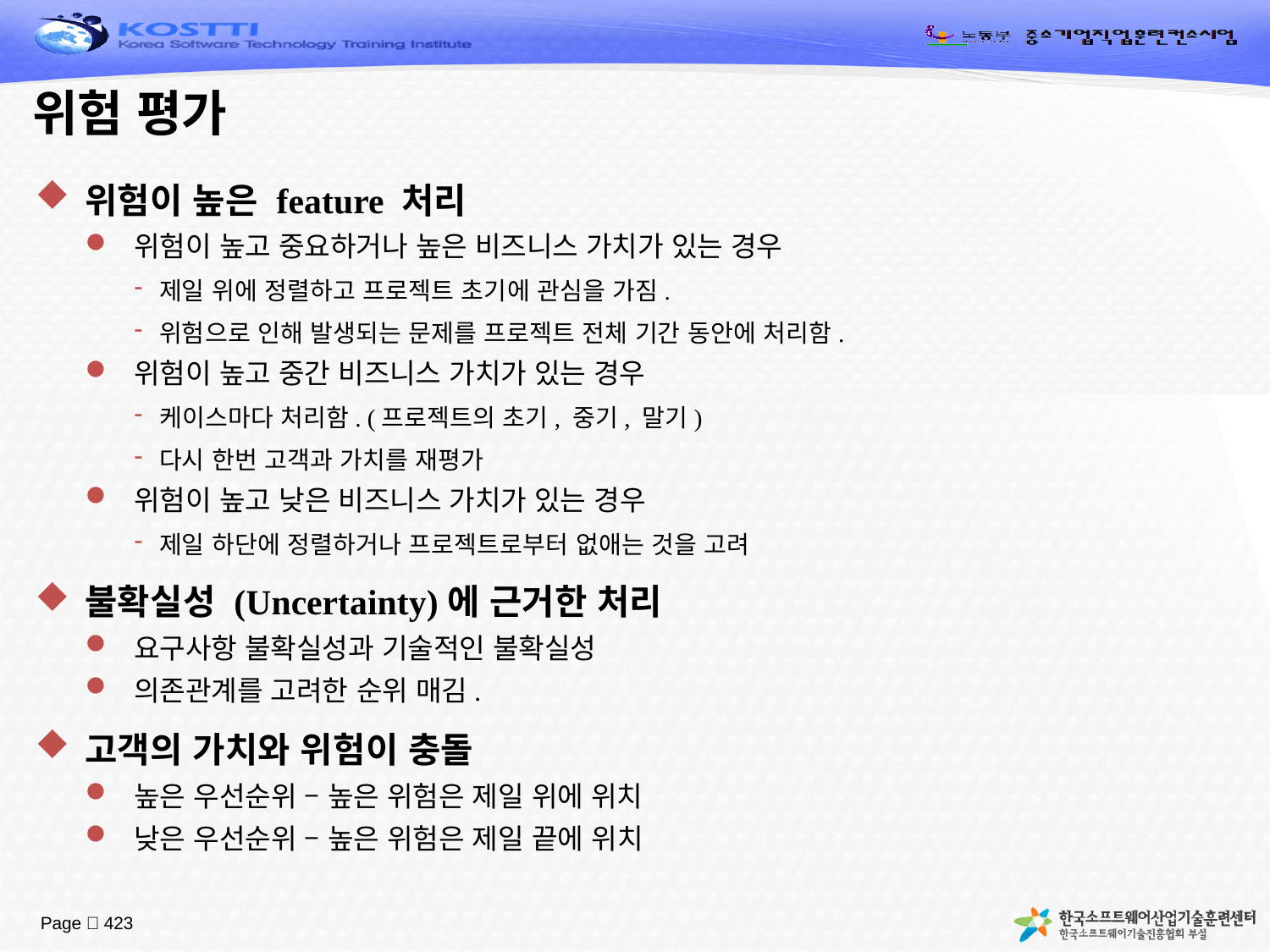

# 위험 평가
위험이 높은 feature 처리
위험이 높고 중요하거나 높은 비즈니스 가치가 있는 경우
제일 위에 정렬하고 프로젝트 초기에 관심을 가짐.
위험으로 인해 발생되는 문제를 프로젝트 전체 기간 동안에 처리함.
위험이 높고 중간 비즈니스 가치가 있는 경우
케이스마다 처리함. (프로젝트의 초기, 중기, 말기)
다시 한번 고객과 가치를 재평가
위험이 높고 낮은 비즈니스 가치가 있는 경우
제일 하단에 정렬하거나 프로젝트로부터 없애는 것을 고려
불확실성 (Uncertainty)에 근거한 처리
요구사항 불확실성과 기술적인 불확실성
의존관계를 고려한 순위 매김.
고객의 가치와 위험이 충돌
높은 우선순위 – 높은 위험은 제일 위에 위치
낮은 우선순위 – 높은 위험은 제일 끝에 위치